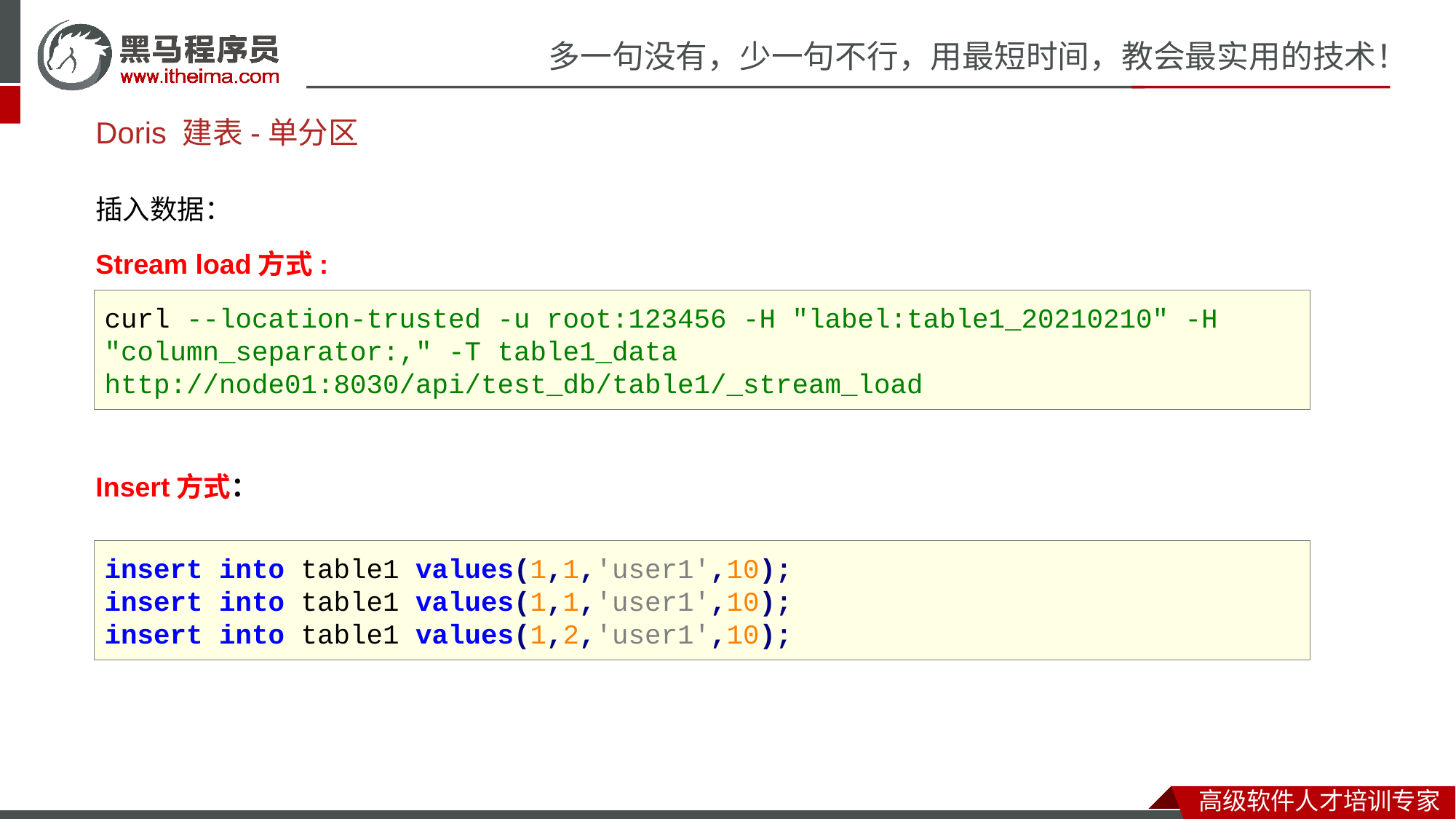

# Doris 建表-单分区
插入数据：
Stream load方式:
curl --location-trusted -u root:123456 -H "label:table1_20210210" -H "column_separator:," -T table1_data http://node01:8030/api/test_db/table1/_stream_load
Insert方式：
insert into table1 values(1,1,'user1',10);
insert into table1 values(1,1,'user1',10);
insert into table1 values(1,2,'user1',10);